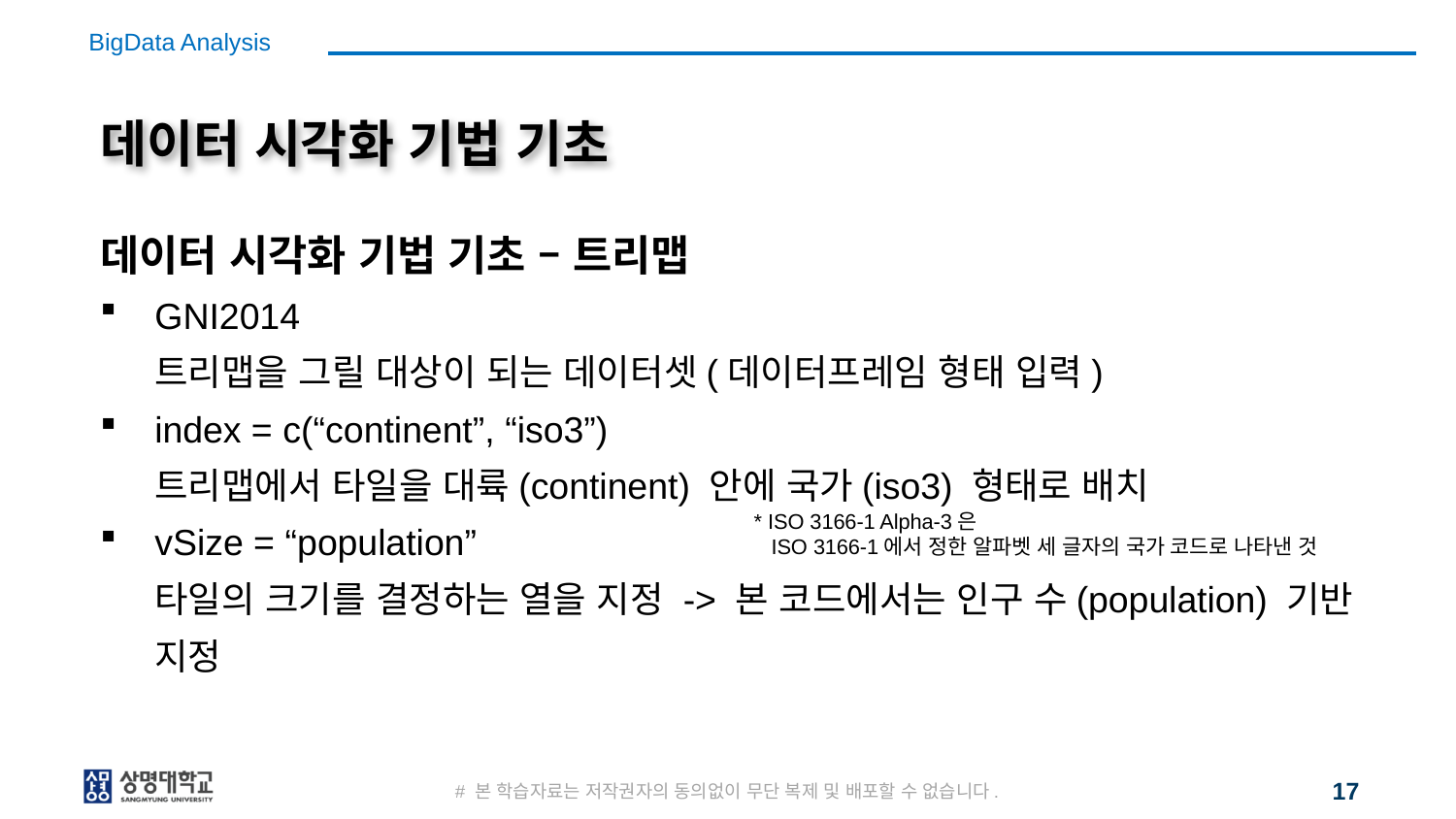

# 데이터 시각화 기법 기초
데이터 시각화 기법 기초 – 트리맵
GNI2014
트리맵을 그릴 대상이 되는 데이터셋(데이터프레임 형태 입력)
index = c(“continent”, “iso3”)
트리맵에서 타일을 대륙(continent) 안에 국가(iso3) 형태로 배치
vSize = “population”
타일의 크기를 결정하는 열을 지정 -> 본 코드에서는 인구 수(population) 기반 지정

* ISO 3166-1 Alpha-3은
   ISO 3166-1에서 정한 알파벳 세 글자의 국가 코드로 나타낸 것
17
# 본 학습자료는 저작권자의 동의없이 무단 복제 및 배포할 수 없습니다.